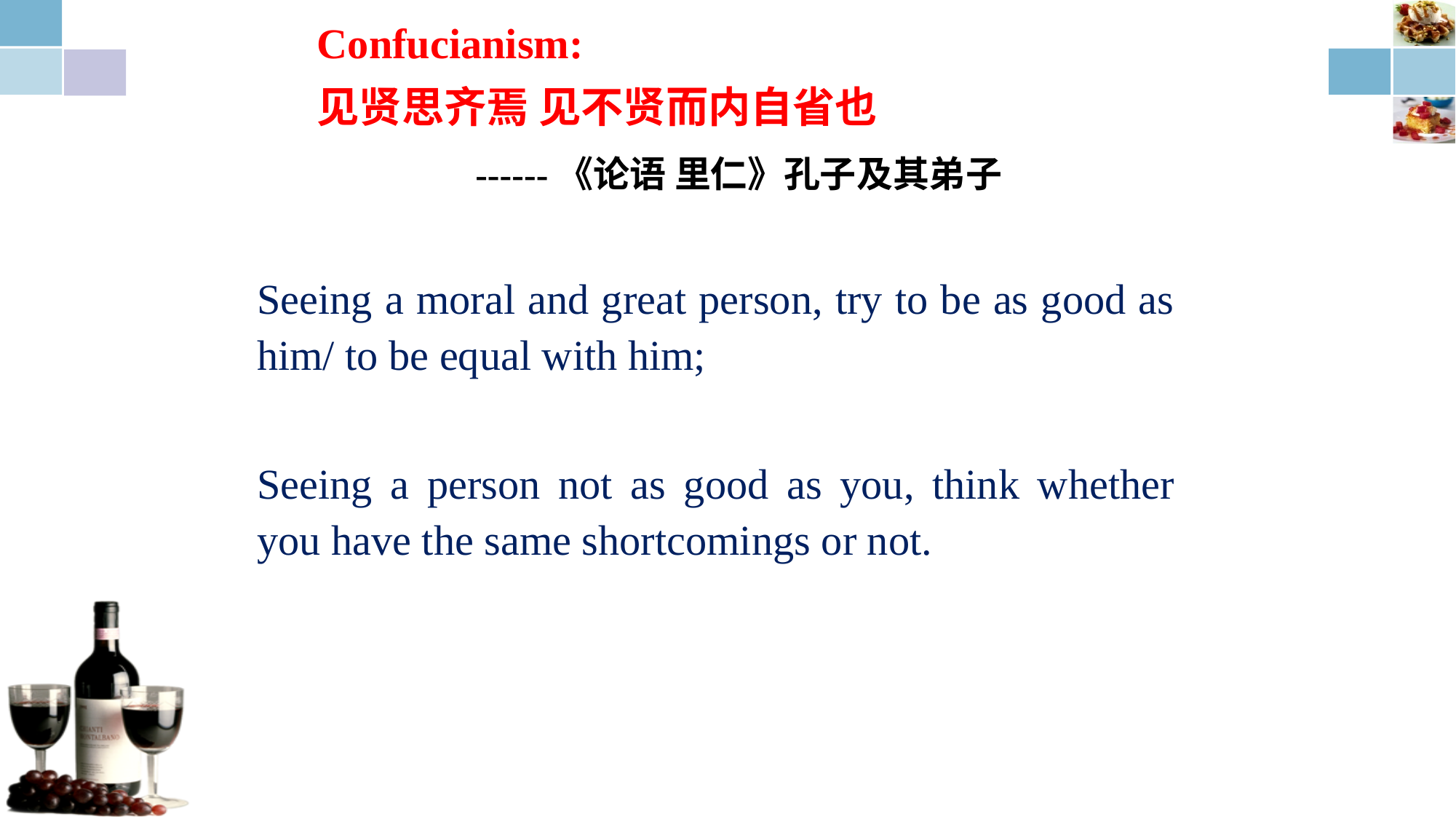

Confucianism:
见贤思齐焉 见不贤而内自省也
               ------《论语 里仁》孔子及其弟子
Seeing a moral and great person, try to be as good as him/ to be equal with him;

Seeing a person not as good as you, think whether you have the same shortcomings or not.